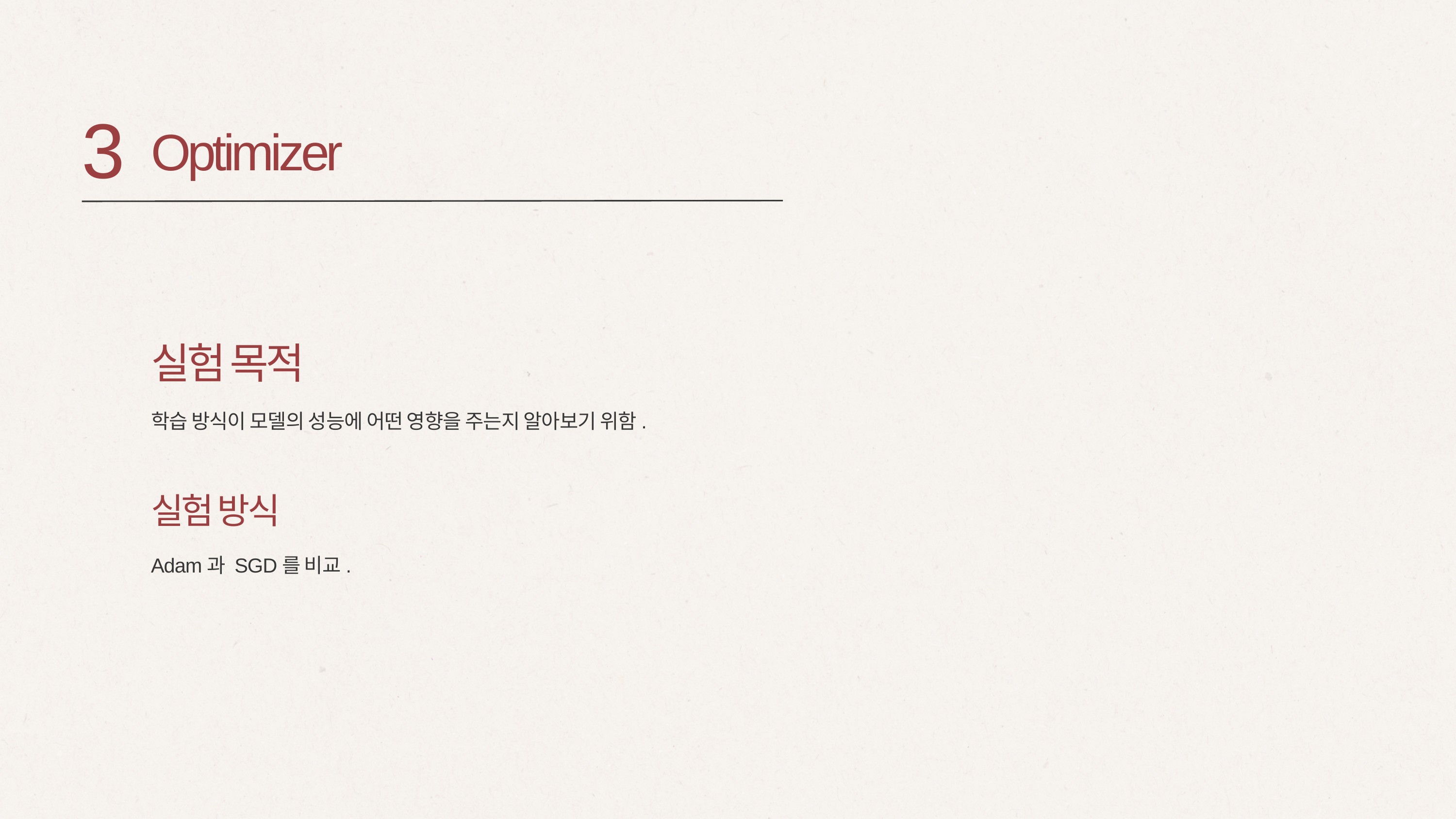

3
Optimizer

실험 목적
학습 방식이 모델의 성능에 어떤 영향을 주는지 알아보기 위함.
실험 방식
Adam과 SGD를 비교.